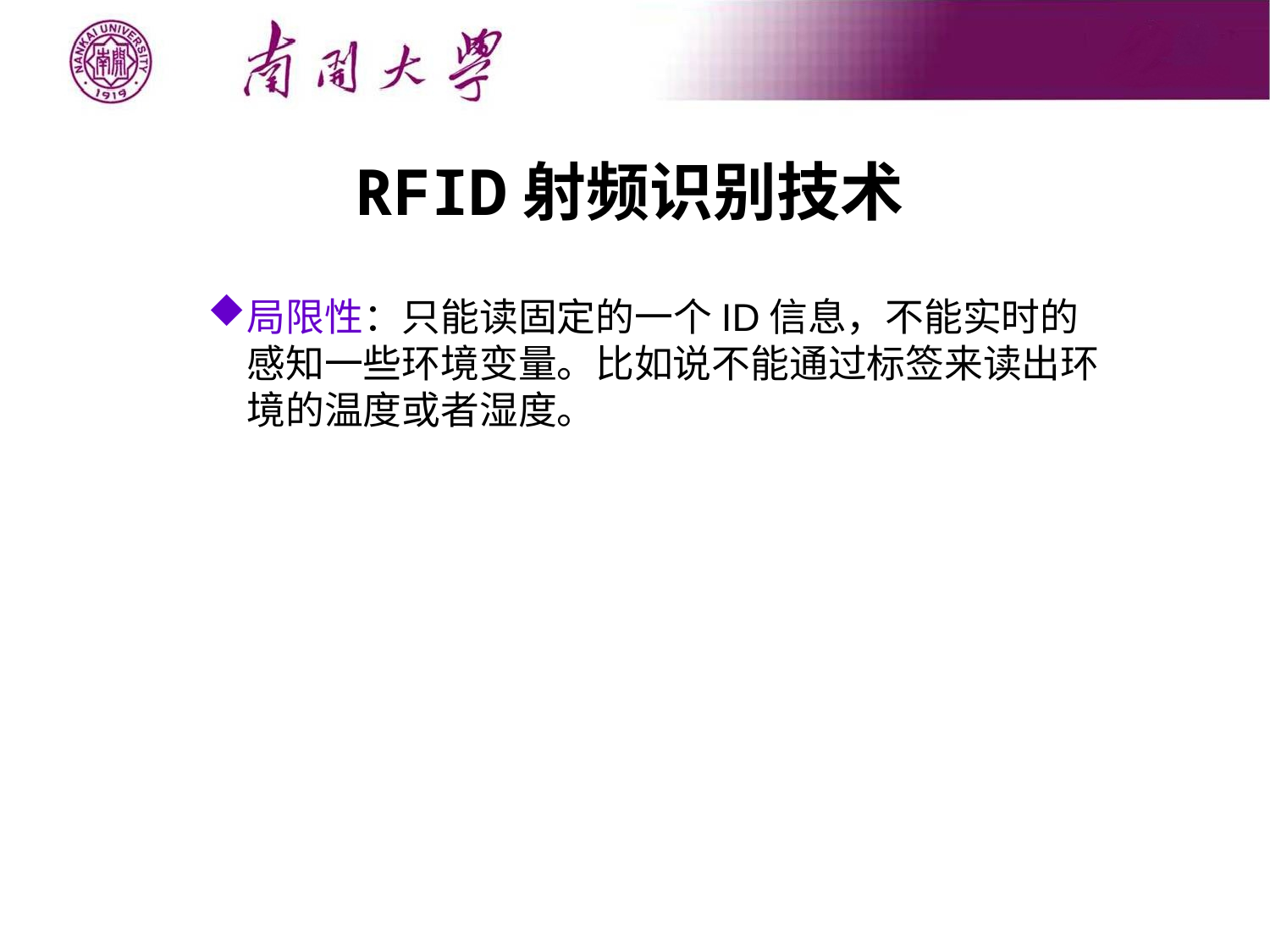

RFID射频识别技术
局限性：只能读固定的一个ID信息，不能实时的感知一些环境变量。比如说不能通过标签来读出环境的温度或者湿度。